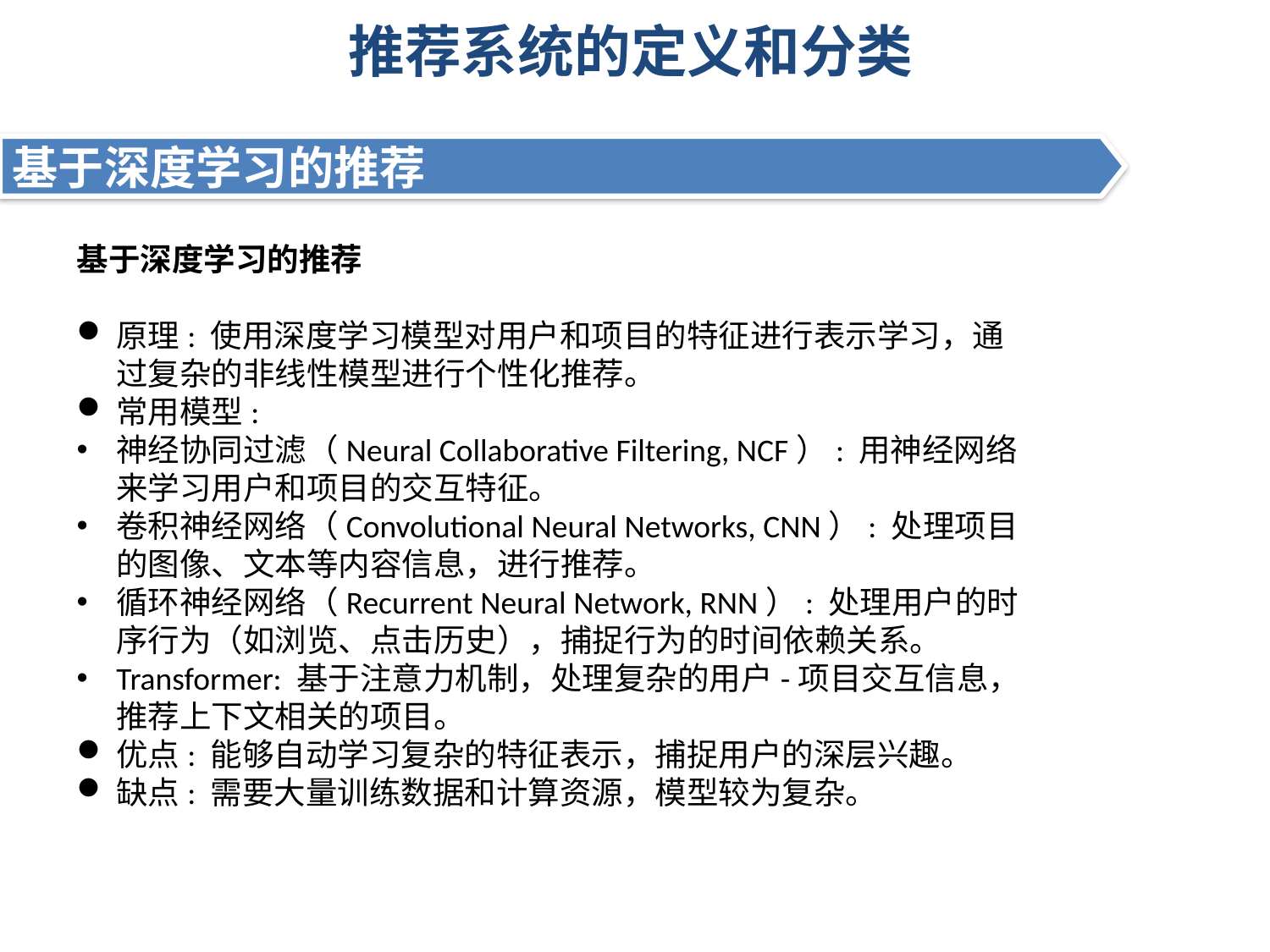

# 推荐系统的定义和分类
基于深度学习的推荐
基于深度学习的推荐

原理: 使用深度学习模型对用户和项目的特征进行表示学习，通过复杂的非线性模型进行个性化推荐。
常用模型:
神经协同过滤（Neural Collaborative Filtering, NCF）: 用神经网络来学习用户和项目的交互特征。
卷积神经网络（Convolutional Neural Networks, CNN）: 处理项目的图像、文本等内容信息，进行推荐。
循环神经网络（Recurrent Neural Network, RNN）: 处理用户的时序行为（如浏览、点击历史），捕捉行为的时间依赖关系。
Transformer: 基于注意力机制，处理复杂的用户-项目交互信息，推荐上下文相关的项目。
优点: 能够自动学习复杂的特征表示，捕捉用户的深层兴趣。
缺点: 需要大量训练数据和计算资源，模型较为复杂。
28